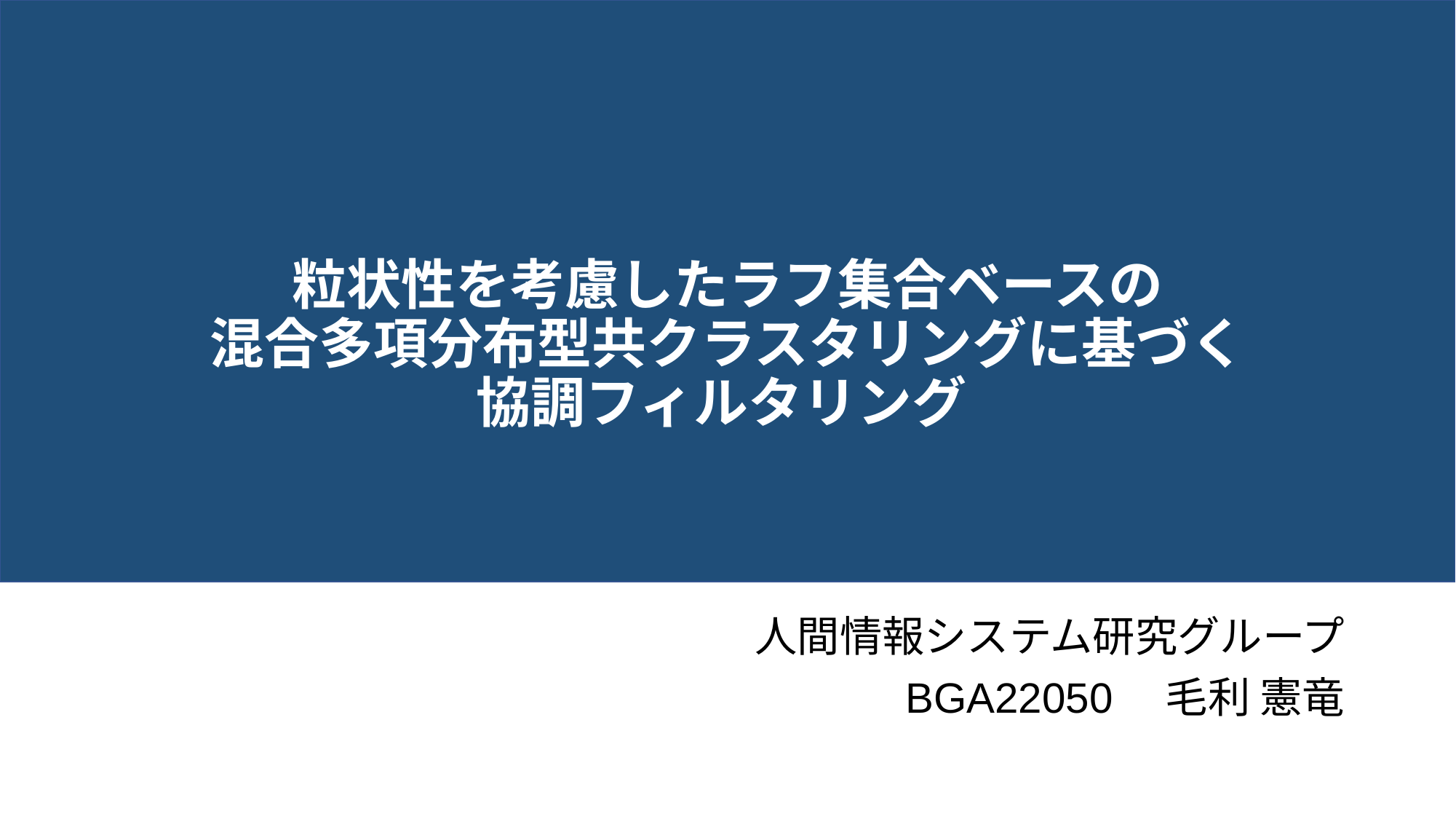

# 粒状性を考慮したラフ集合ベースの 混合多項分布型共クラスタリングに基づく 協調フィルタリング
人間情報システム研究グループ
BGA22050　毛利 憲竜